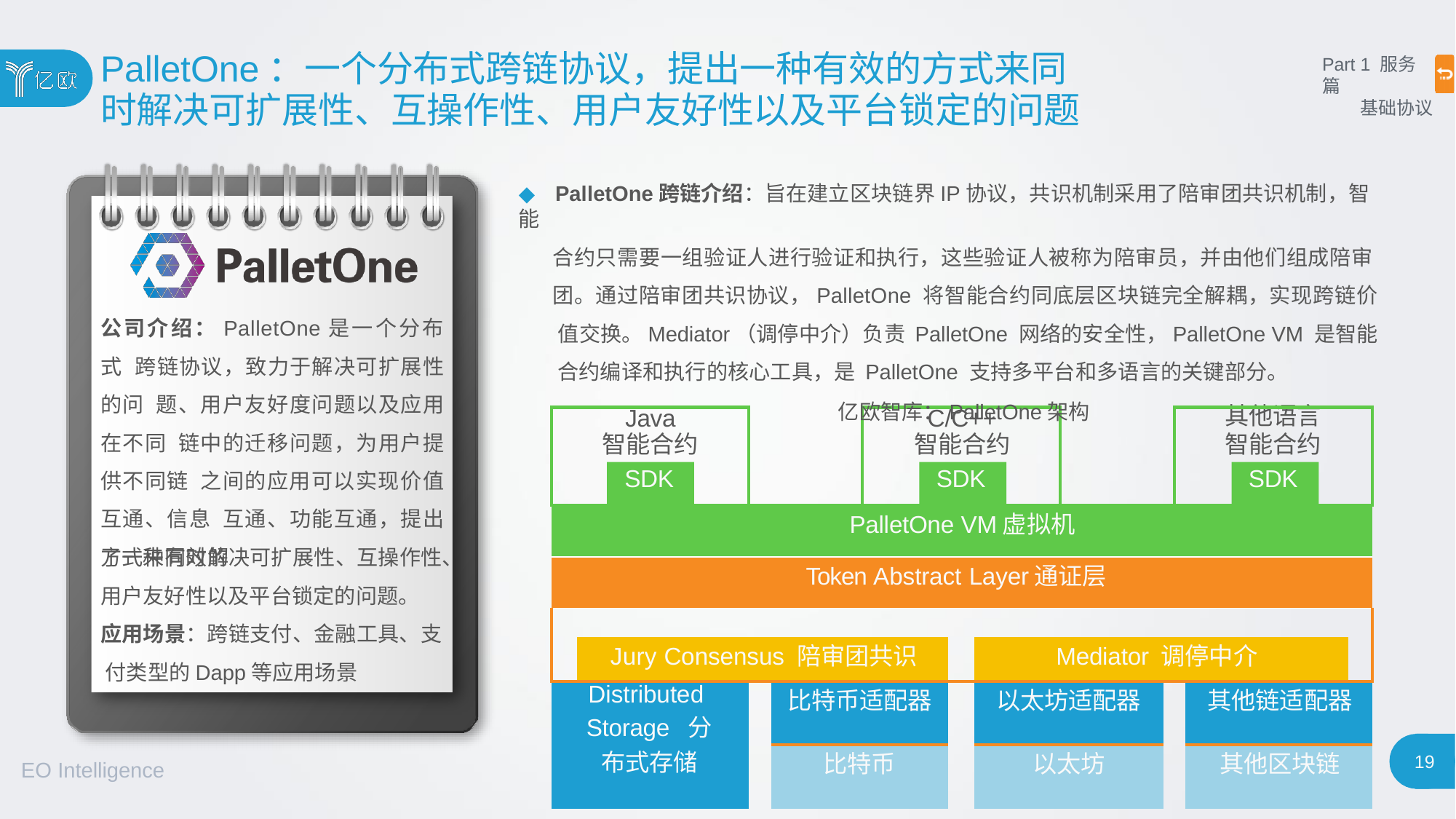

# PalletOne：一个分布式跨链协议，提出一种有效的方式来同
时解决可扩展性、互操作性、用户友好性以及平台锁定的问题
Part 1 服务篇
基础协议

◆ PalletOne跨链介绍：旨在建立区块链界IP协议，共识机制采用了陪审团共识机制，智能
合约只需要一组验证人进行验证和执行，这些验证人被称为陪审员，并由他们组成陪审
团。通过陪审团共识协议，PalletOne 将智能合约同底层区块链完全解耦，实现跨链价  值交换。Mediator（调停中介）负责 PalletOne 网络的安全性，PalletOne VM 是智能  合约编译和执行的核心工具，是 PalletOne 支持多平台和多语言的关键部分。
亿欧智库：PalletOne架构

公司介绍：PalletOne是一个分布式  跨链协议，致力于解决可扩展性的问  题、用户友好度问题以及应用在不同  链中的迁移问题，为用户提供不同链  之间的应用可以实现价值互通、信息  互通、功能互通，提出了一种有效的
| Java 智能合约 SDK |  |  |  | C/C++ 智能合约 SDK |  |  |  |  | 其他语言 智能合约 SDK |  |  |
| --- | --- | --- | --- | --- | --- | --- | --- | --- | --- | --- | --- |
| PalletOne VM虚拟机 |  |  |  |  |  |  |  |  |  |  |  |
| Token Abstract Layer通证层 |  |  |  |  |  |  |  |  |  |  |  |
|  |  |  |  |  |  |  |  |  |  |  |  |
|  | Jury Consensus 陪审团共识 |  |  |  |  | Mediator 调停中介 |  |  |  |  |  |
| Distributed Storage 分布式存储 |  |  | 比特币适配器 |  |  | 以太坊适配器 |  |  |  | 其他链适配器 |  |
|  |  |  | 比特币 |  |  | 以太坊 |  |  |  | 其他区块链 |  |

方式来同时解决可扩展性、互操作性、
用户友好性以及平台锁定的问题。  应用场景：跨链支付、金融工具、支  付类型的Dapp等应用场景
19
EO Intelligence